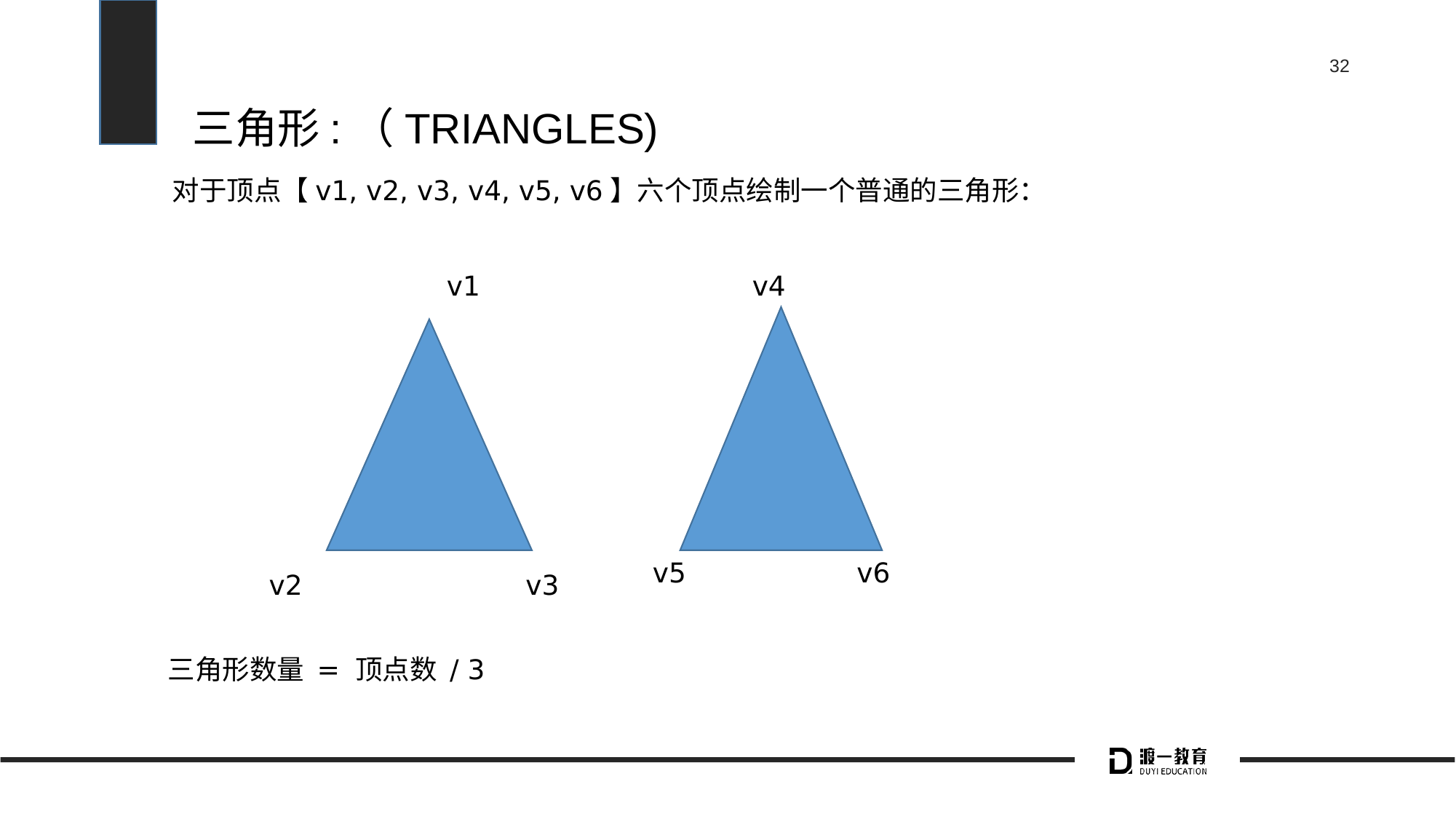

# 三角形:（TRIANGLES)
对于顶点【v1, v2, v3, v4, v5, v6】六个顶点绘制一个普通的三角形：
v1
v4

v5
v6
v2
v3
三角形数量 = 顶点数 / 3